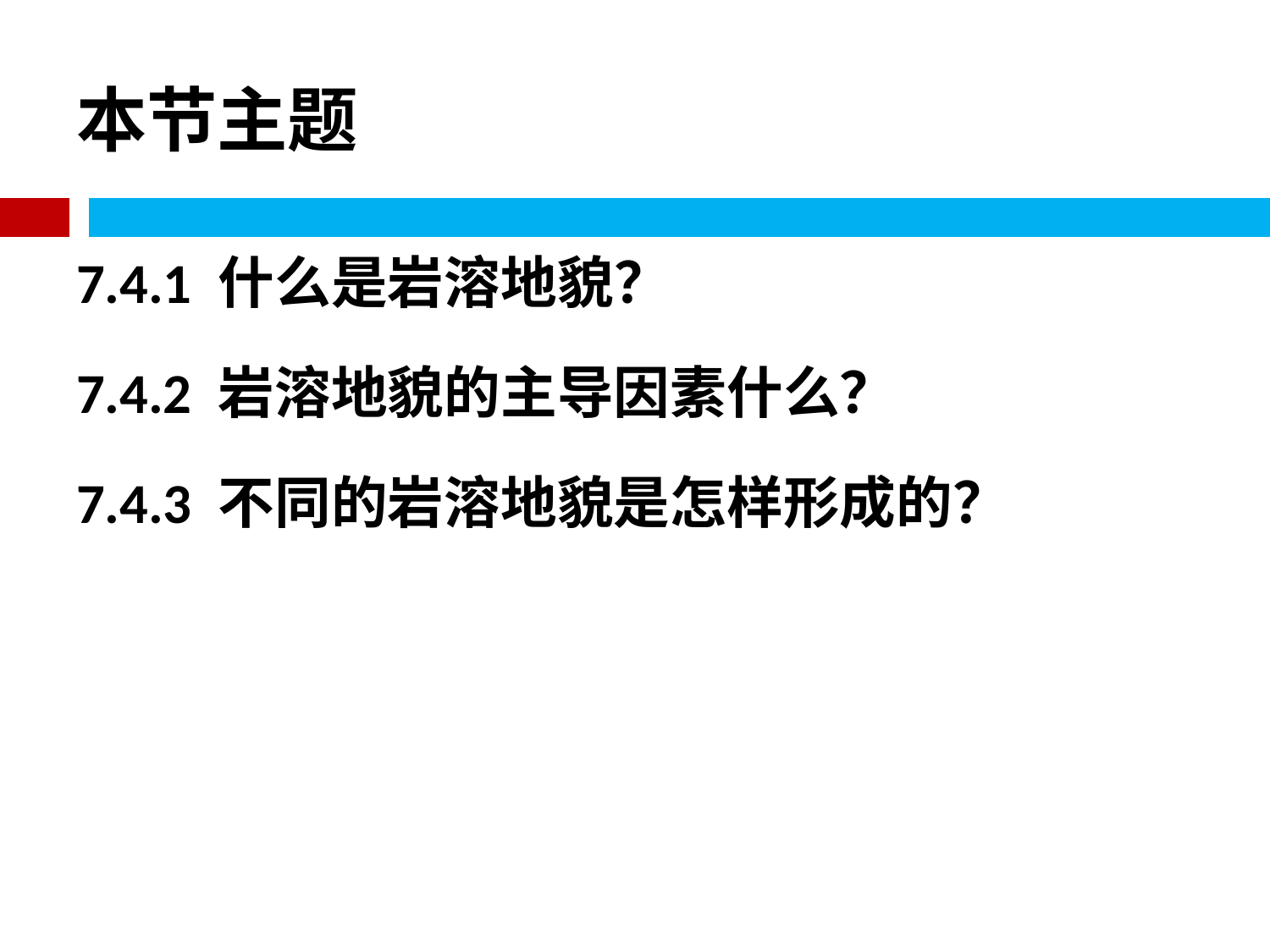

# 本节主题
7.4.1 什么是岩溶地貌？
7.4.2 岩溶地貌的主导因素什么？
7.4.3 不同的岩溶地貌是怎样形成的？